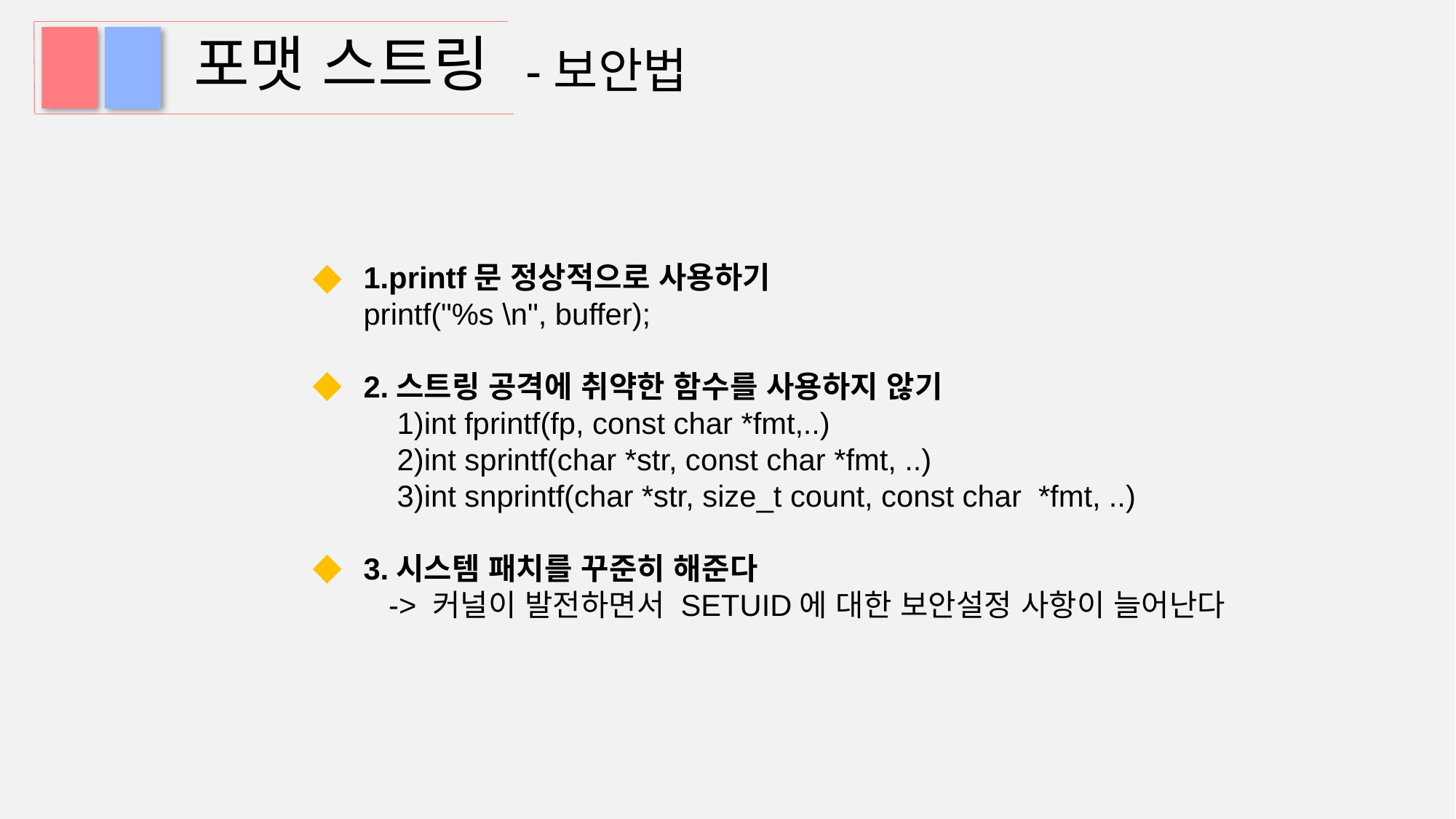

# 포맷 스트링
-보안법
1.printf문 정상적으로 사용하기
printf("%s \n", buffer);

2.스트링 공격에 취약한 함수를 사용하지 않기
    1)int fprintf(fp, const char *fmt,..)
    2)int sprintf(char *str, const char *fmt, ..)
    3)int snprintf(char *str, size_t count, const char  *fmt, ..)

3.시스템 패치를 꾸준히 해준다
   -> 커널이 발전하면서 SETUID에 대한 보안설정 사항이 늘어난다